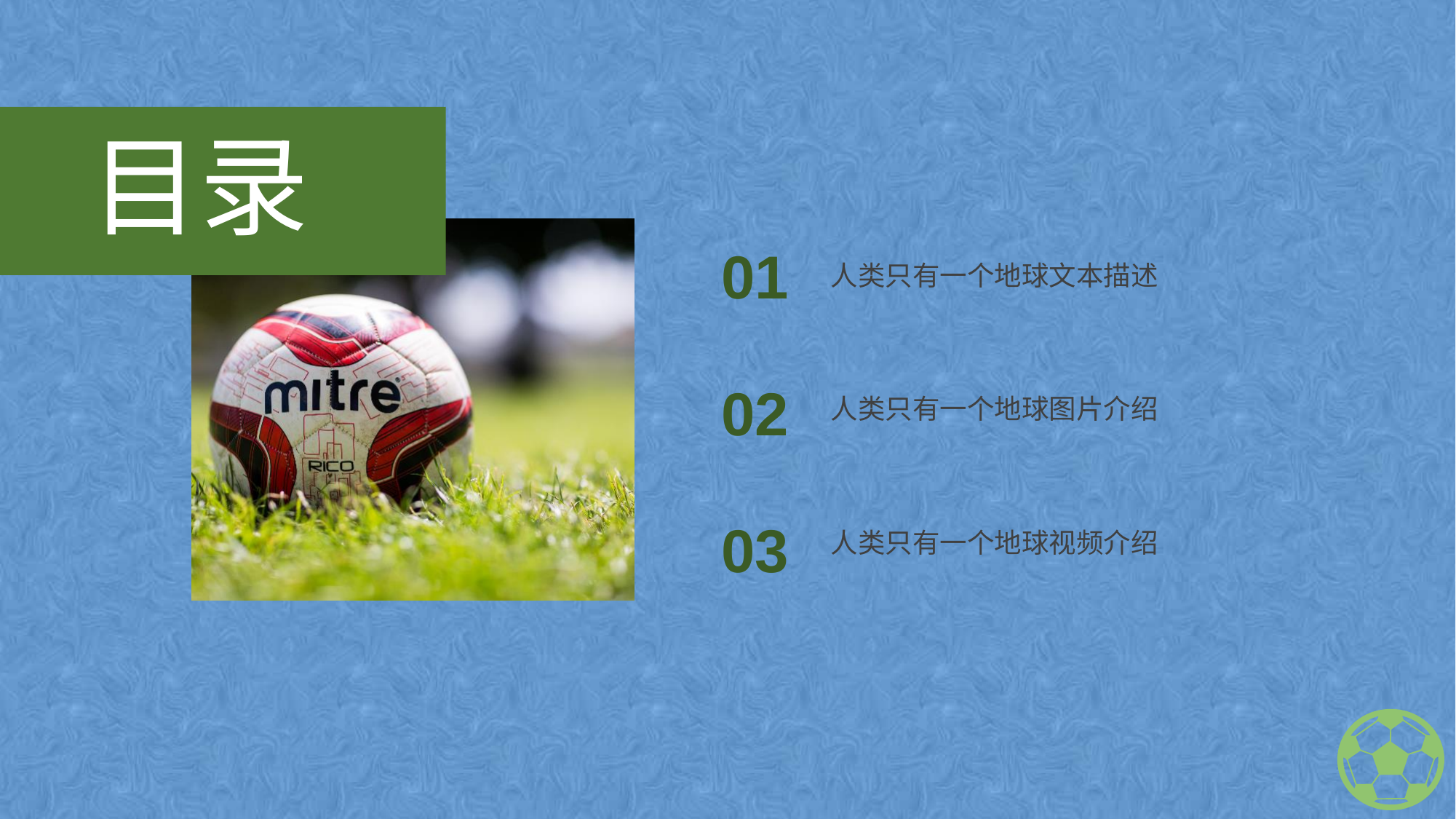

目录
01
人类只有一个地球文本描述
02
人类只有一个地球图片介绍
03
人类只有一个地球视频介绍